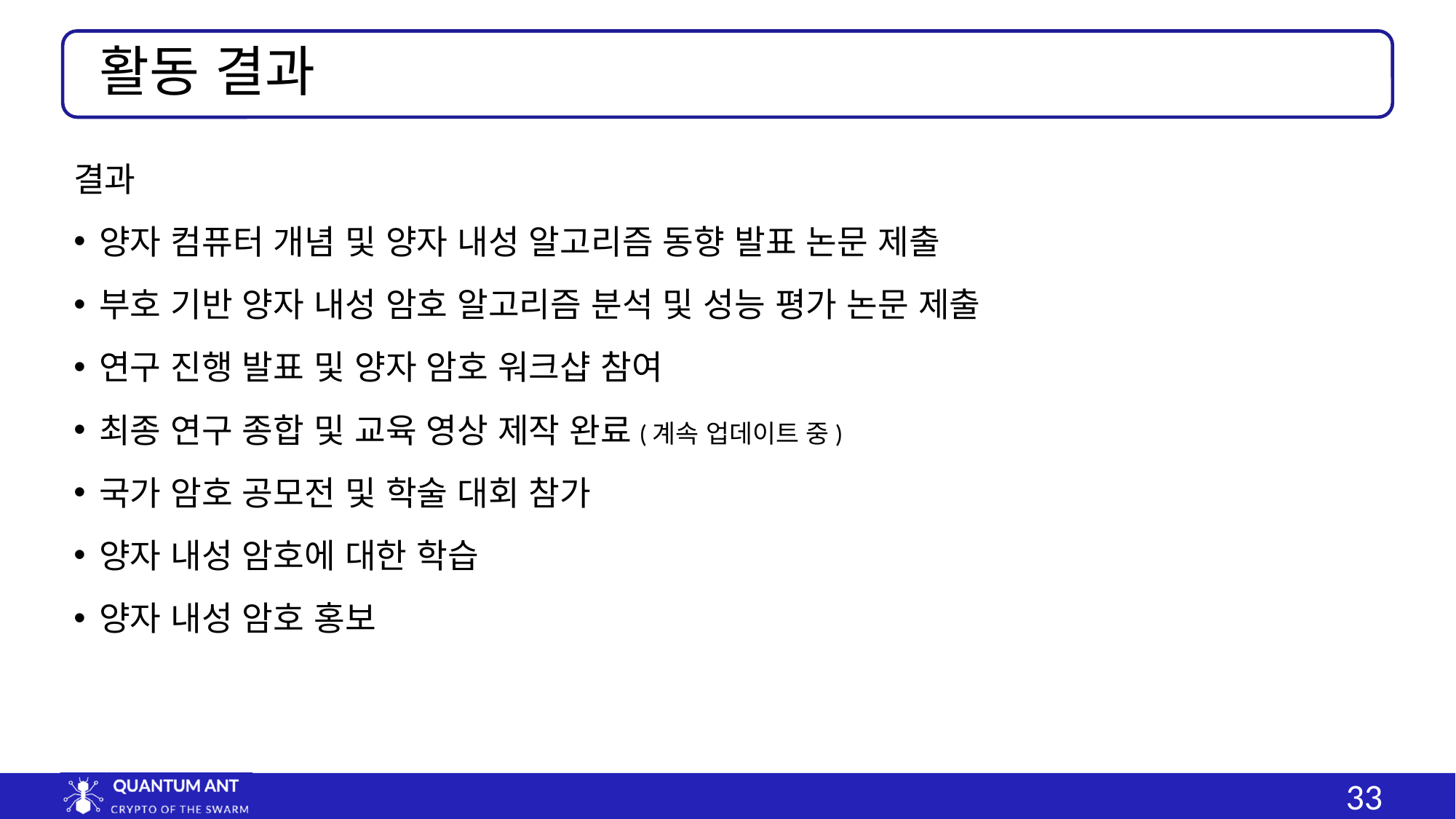

활동 결과

결과
양자 컴퓨터 개념 및 양자 내성 알고리즘 동향 발표 논문 제출
부호 기반 양자 내성 암호 알고리즘 분석 및 성능 평가 논문 제출
연구 진행 발표 및 양자 암호 워크샵 참여
최종 연구 종합 및 교육 영상 제작 완료(계속 업데이트 중)
국가 암호 공모전 및 학술 대회 참가
양자 내성 암호에 대한 학습
양자 내성 암호 홍보